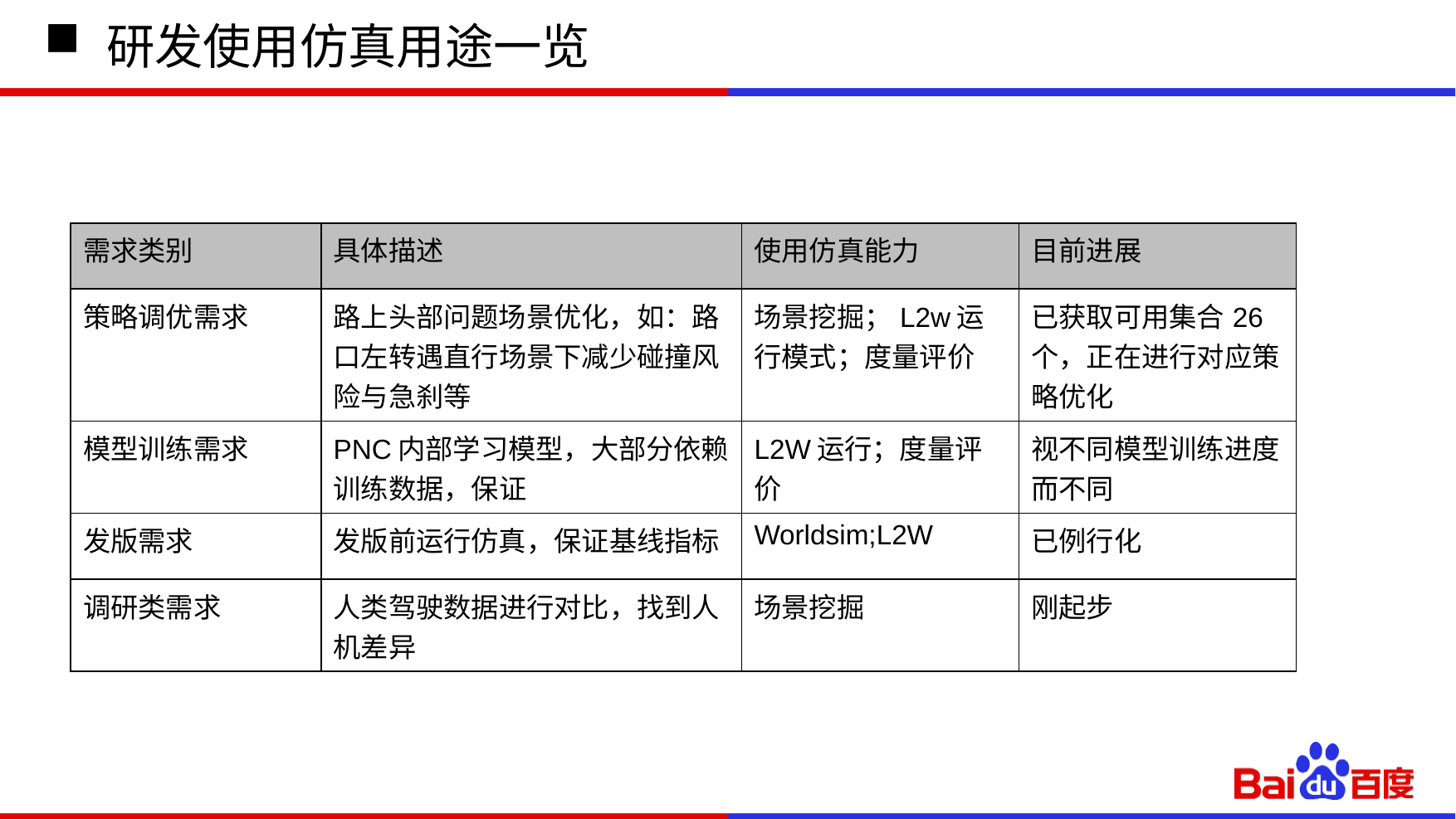

# 研发使用仿真用途一览
| 需求类别 | 具体描述 | 使用仿真能力 | 目前进展 |
| --- | --- | --- | --- |
| 策略调优需求 | 路上头部问题场景优化，如：路口左转遇直行场景下减少碰撞风险与急刹等 | 场景挖掘；L2w运行模式；度量评价 | 已获取可用集合26个，正在进行对应策略优化 |
| 模型训练需求 | PNC内部学习模型，大部分依赖训练数据，保证 | L2W运行；度量评价 | 视不同模型训练进度而不同 |
| 发版需求 | 发版前运行仿真，保证基线指标 | Worldsim;L2W | 已例行化 |
| 调研类需求 | 人类驾驶数据进行对比，找到人机差异 | 场景挖掘 | 刚起步 |